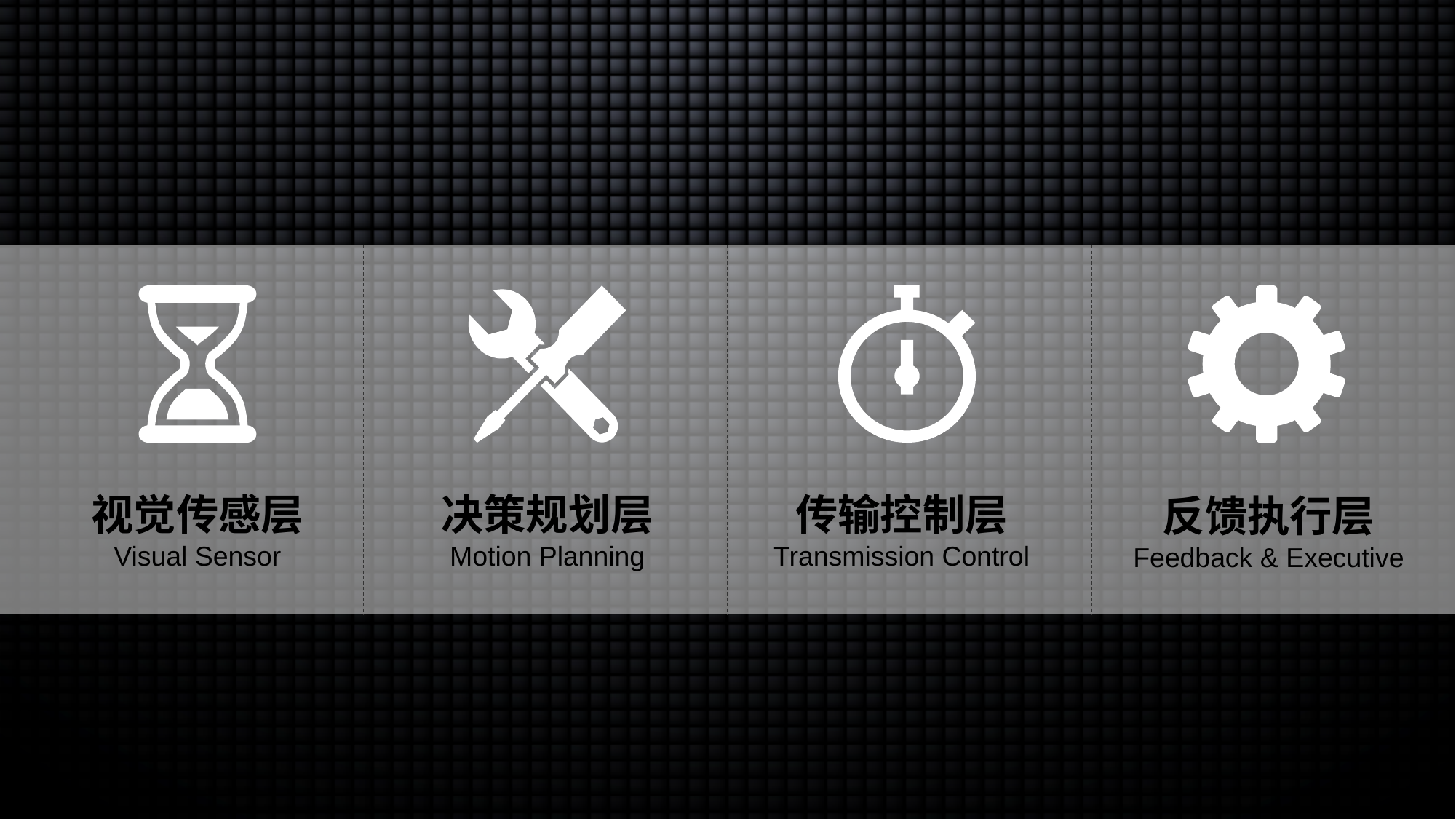

视觉传感层
Visual Sensor
决策规划层
Motion Planning
传输控制层
Transmission Control
反馈执行层
Feedback & Executive